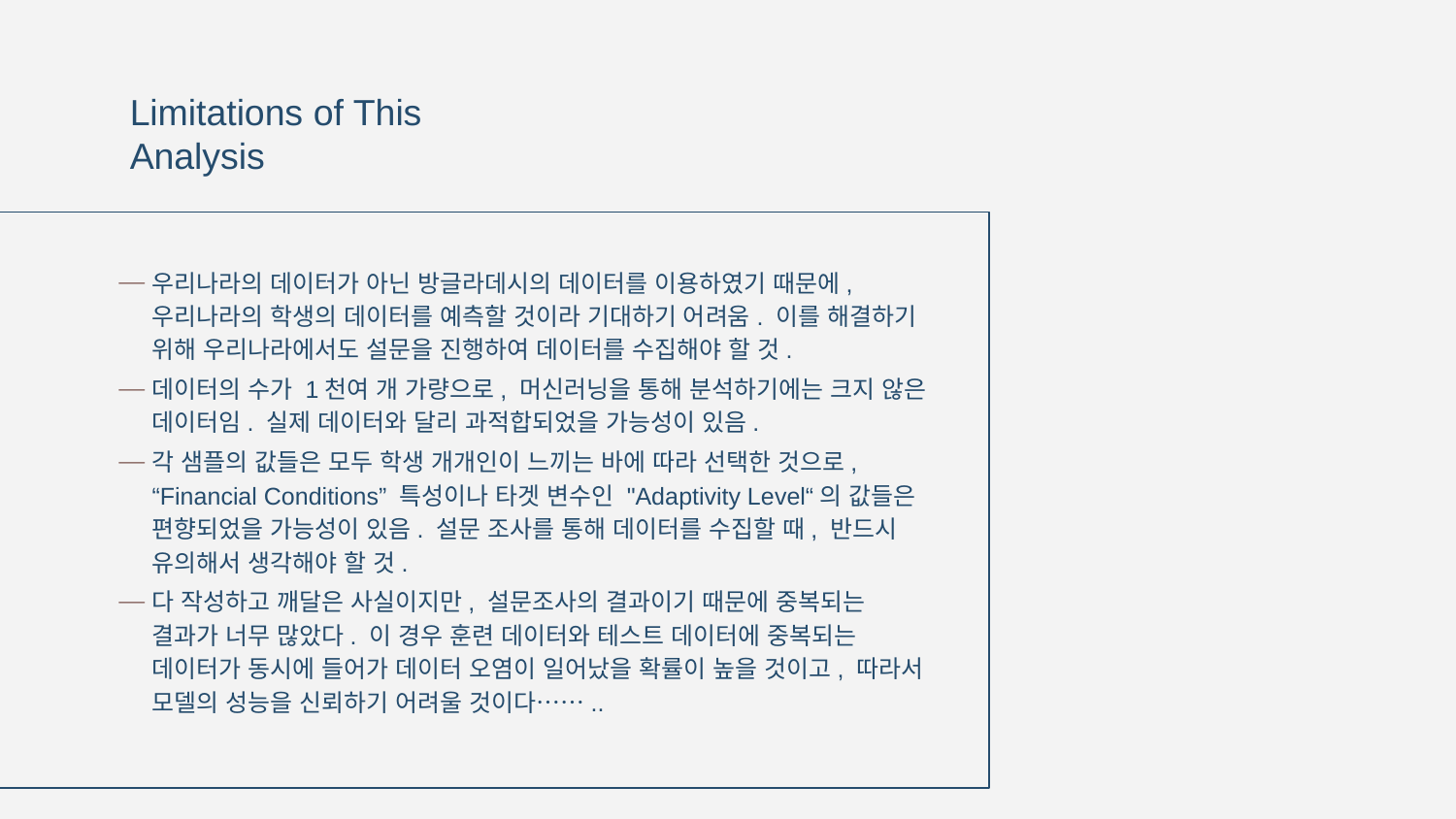

# Limitations of This Analysis

우리나라의 데이터가 아닌 방글라데시의 데이터를 이용하였기 때문에, 우리나라의 학생의 데이터를 예측할 것이라 기대하기 어려움. 이를 해결하기 위해 우리나라에서도 설문을 진행하여 데이터를 수집해야 할 것.
데이터의 수가 1천여 개 가량으로, 머신러닝을 통해 분석하기에는 크지 않은 데이터임. 실제 데이터와 달리 과적합되었을 가능성이 있음.
각 샘플의 값들은 모두 학생 개개인이 느끼는 바에 따라 선택한 것으로, “Financial Conditions” 특성이나 타겟 변수인 "Adaptivity Level“의 값들은 편향되었을 가능성이 있음. 설문 조사를 통해 데이터를 수집할 때, 반드시 유의해서 생각해야 할 것.
다 작성하고 깨달은 사실이지만, 설문조사의 결과이기 때문에 중복되는 결과가 너무 많았다. 이 경우 훈련 데이터와 테스트 데이터에 중복되는 데이터가 동시에 들어가 데이터 오염이 일어났을 확률이 높을 것이고, 따라서 모델의 성능을 신뢰하기 어려울 것이다……..